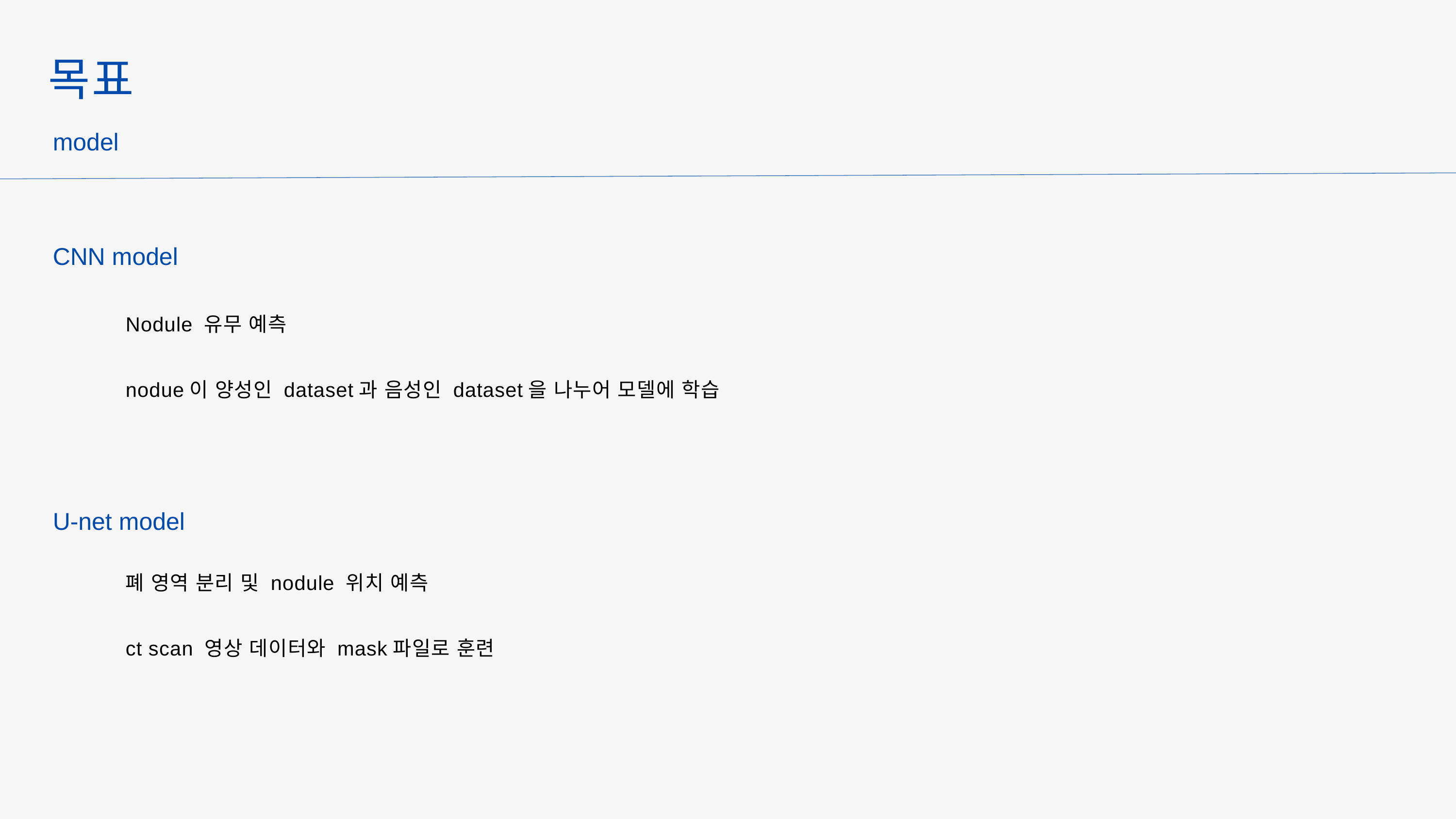

목표
model

CNN model

	Nodule 유무 예측

	nodue이 양성인 dataset과 음성인 dataset을 나누어 모델에 학습

U-net model

	폐 영역 분리 및 nodule 위치 예측

	ct scan 영상 데이터와 mask파일로 훈련